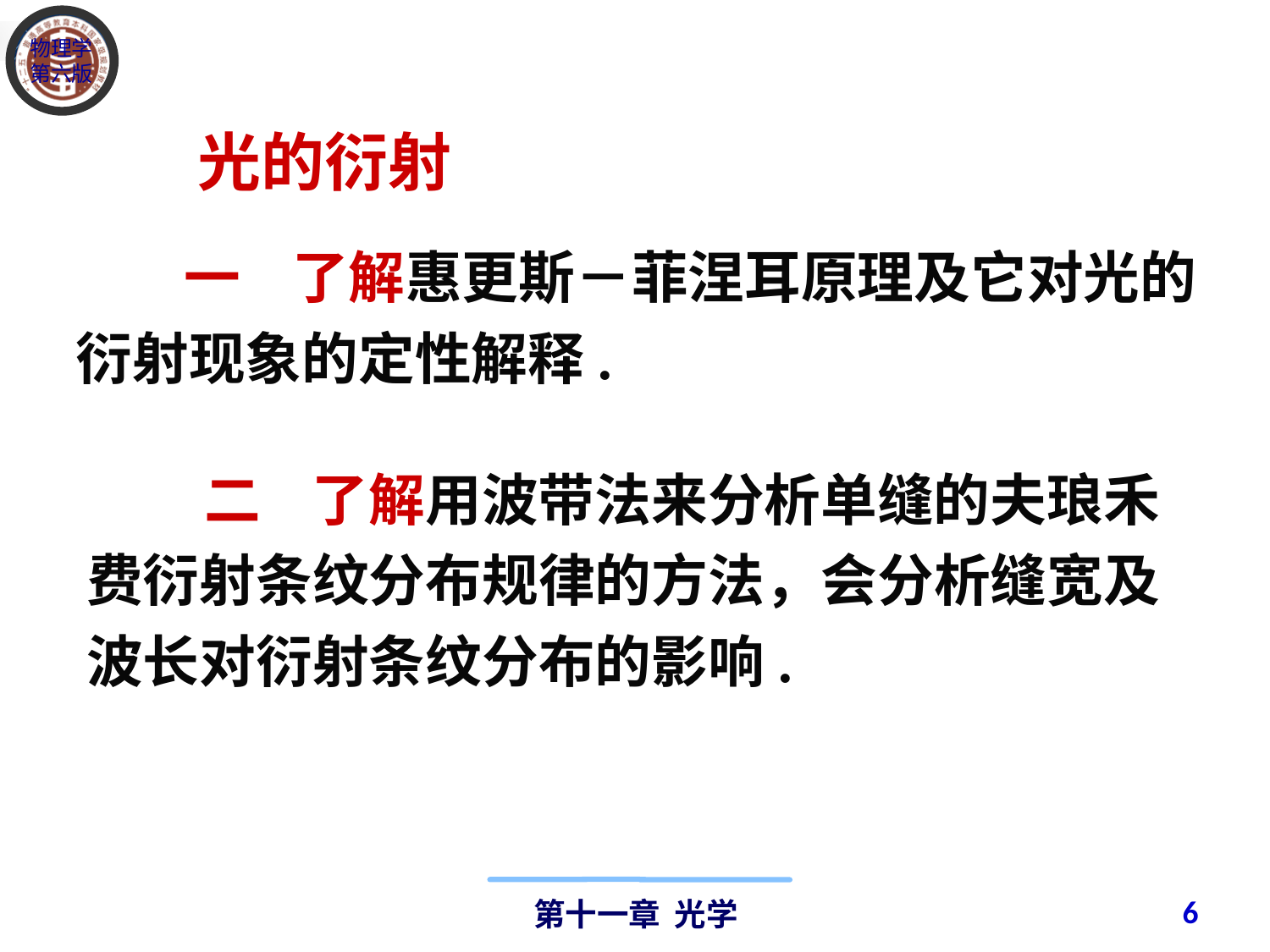

光的衍射
　   一    了解惠更斯－菲涅耳原理及它对光的衍射现象的定性解释.
     二    了解用波带法来分析单缝的夫琅禾费衍射条纹分布规律的方法，会分析缝宽及波长对衍射条纹分布的影响.
6